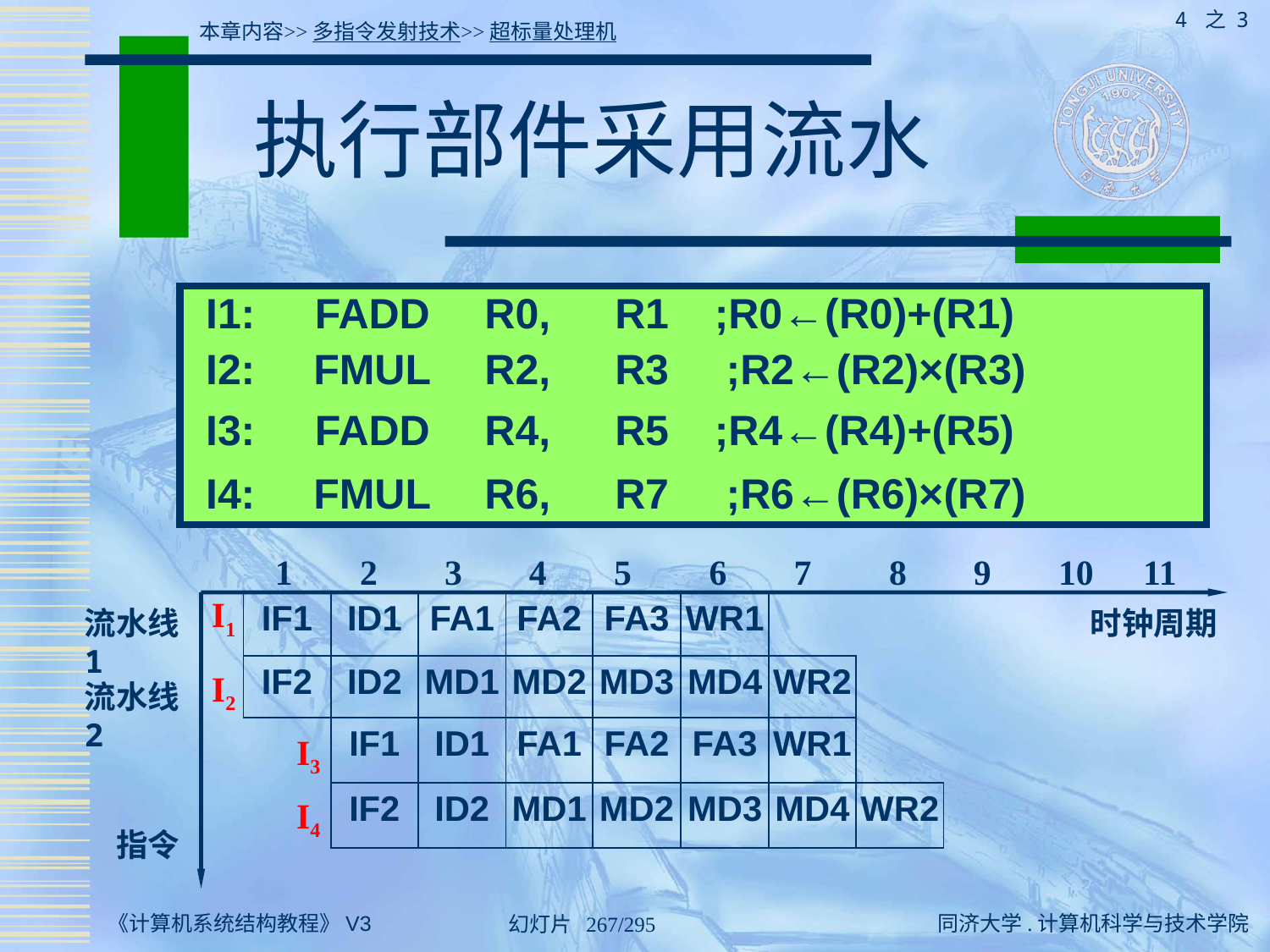

4 之 3
本章内容>>多指令发射技术>>超标量处理机
# 执行部件采用流水
| I1: | FADD | R0, | R1 | ;R0←(R0)+(R1) |
| --- | --- | --- | --- | --- |
| I2: | FMUL | R2, | R3 | ;R2←(R2)×(R3) |
| I3: | FADD | R4, | R5 | ;R4←(R4)+(R5) |
| I4: | FMUL | R6, | R7 | ;R6←(R6)×(R7) |
1
2
3
4
5
6
7
8
9
10
11

I1
| IF1 | ID1 | FA1 | FA2 | FA3 | WR1 |  |  |  |  |  |
| --- | --- | --- | --- | --- | --- | --- | --- | --- | --- | --- |
| IF2 | ID2 | MD1 | MD2 | MD3 | MD4 | WR2 |  |  |  |  |
|  | IF1 | ID1 | FA1 | FA2 | FA3 | WR1 |  |  |  |  |
|  | IF2 | ID2 | MD1 | MD2 | MD3 | MD4 | WR2 |  |  |  |
流水线1
时钟周期
I2
流水线2
I3
I4
指令